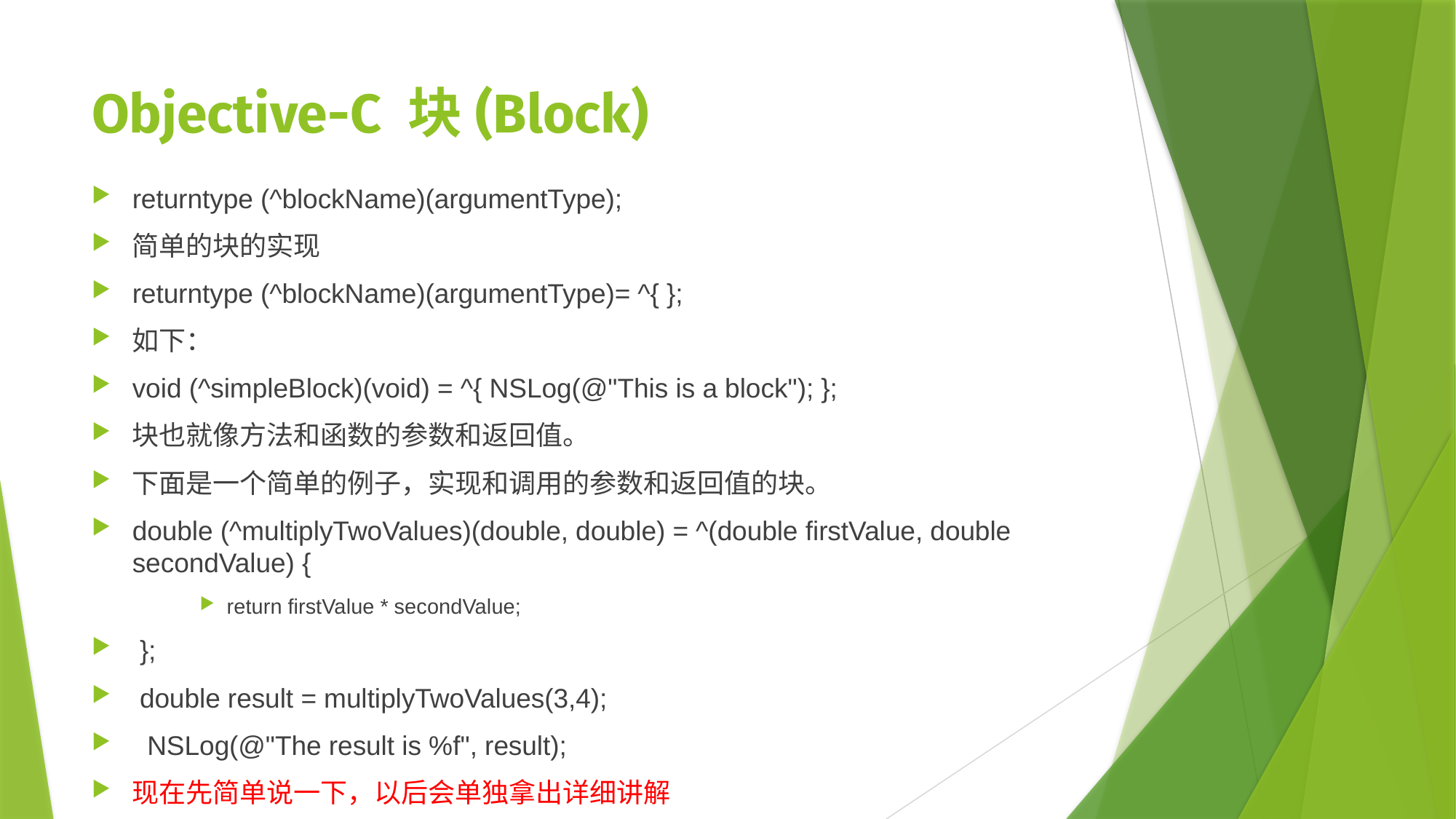

# Objective-C 块(Block)
returntype (^blockName)(argumentType);
简单的块的实现
returntype (^blockName)(argumentType)= ^{ };
如下：
void (^simpleBlock)(void) = ^{ NSLog(@"This is a block"); };
块也就像方法和函数的参数和返回值。
下面是一个简单的例子，实现和调用的参数和返回值的块。
double (^multiplyTwoValues)(double, double) = ^(double firstValue, double secondValue) {
return firstValue * secondValue;
 };
 double result = multiplyTwoValues(3,4);
  NSLog(@"The result is %f", result);
现在先简单说一下，以后会单独拿出详细讲解